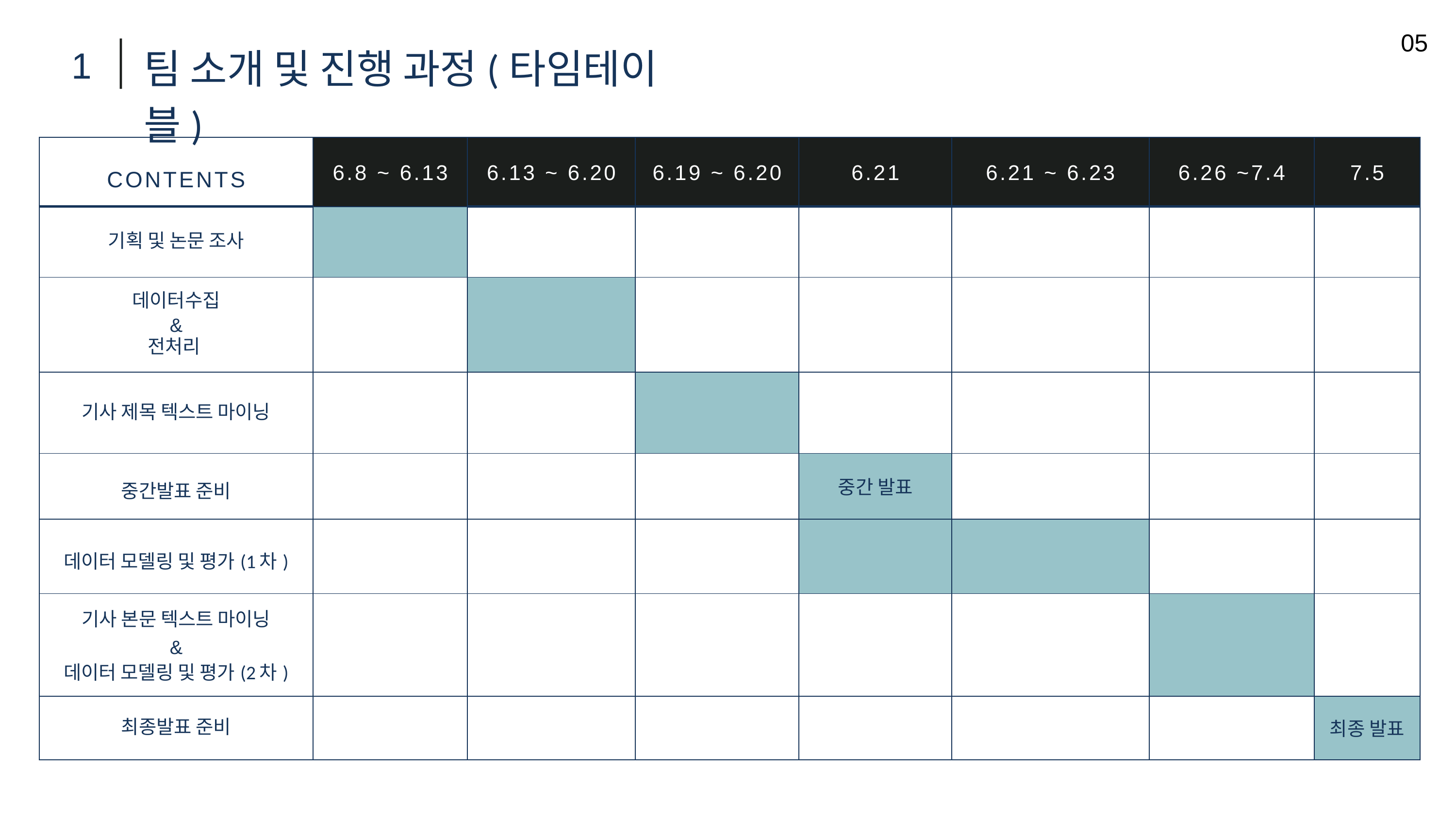

05
팀 소개 및 진행 과정(타임테이블)
1

| CONTENTS | 6.8 ~ 6.13 | 6.13 ~ 6.20 | 6.19 ~ 6.20 | 6.21 | 6.21 ~ 6.23 | 6.26 ~7.4 | 7.5 |
| --- | --- | --- | --- | --- | --- | --- | --- |
| 기획 및 논문 조사 |  |  |  |  |  |  |  |
| 데이터수집 & 전처리 |  |  |  |  |  |  |  |
| 기사 제목 텍스트 마이닝 |  |  |  |  |  |  |  |
| 중간발표 준비 |  |  |  | 중간 발표 |  |  |  |
| 데이터 모델링 및 평가(1차) |  |  |  |  |  |  |  |
| 기사 본문 텍스트 마이닝 & 데이터 모델링 및 평가(2차) |  |  |  |  |  |  |  |
| 최종발표 준비 |  |  |  |  |  |  | 최종 발표 |